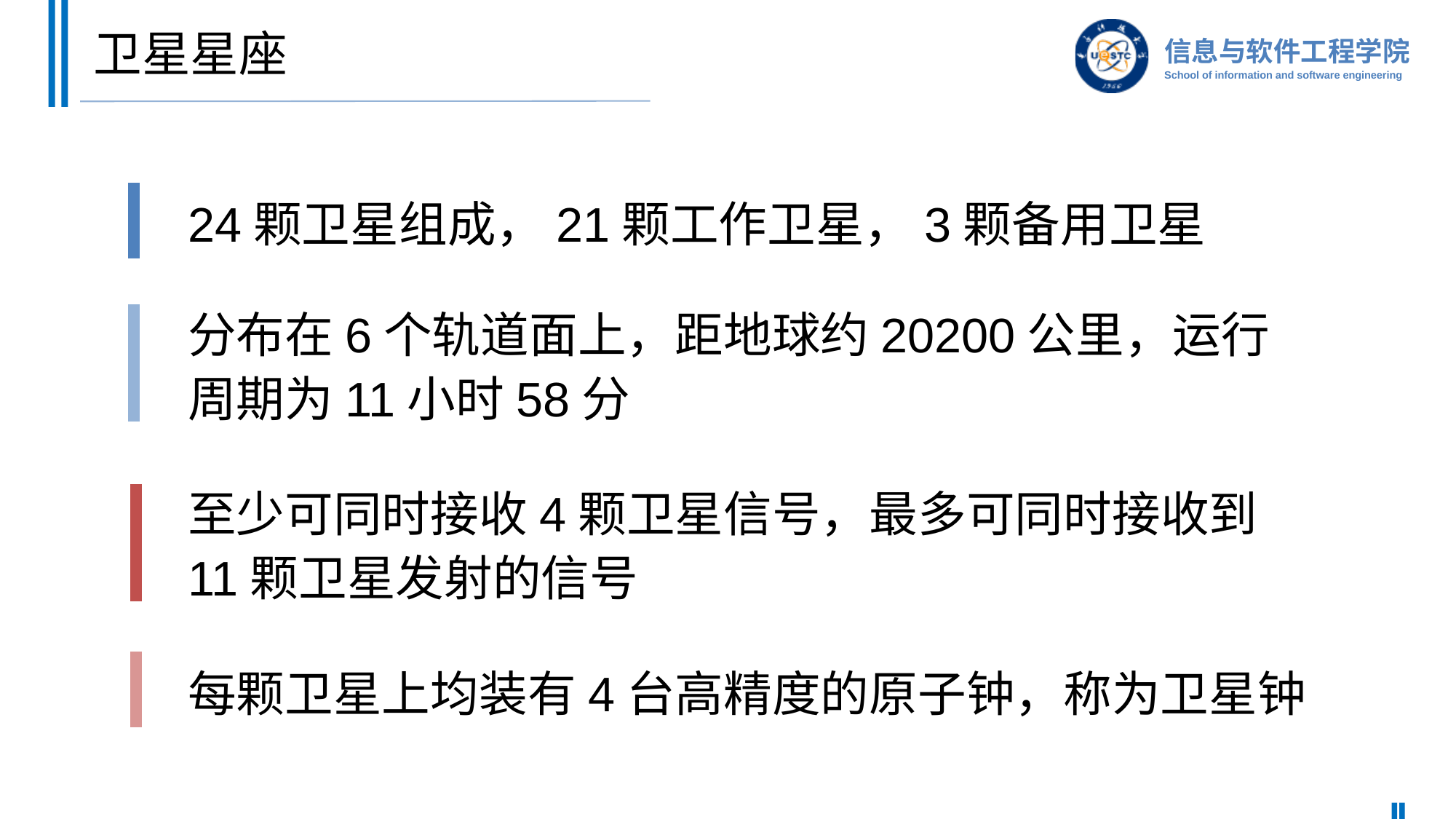

# 卫星星座
24颗卫星组成，21颗工作卫星，3颗备用卫星
分布在6个轨道面上，距地球约20200公里，运行周期为11小时58分
至少可同时接收4颗卫星信号，最多可同时接收到11颗卫星发射的信号
每颗卫星上均装有4台高精度的原子钟，称为卫星钟